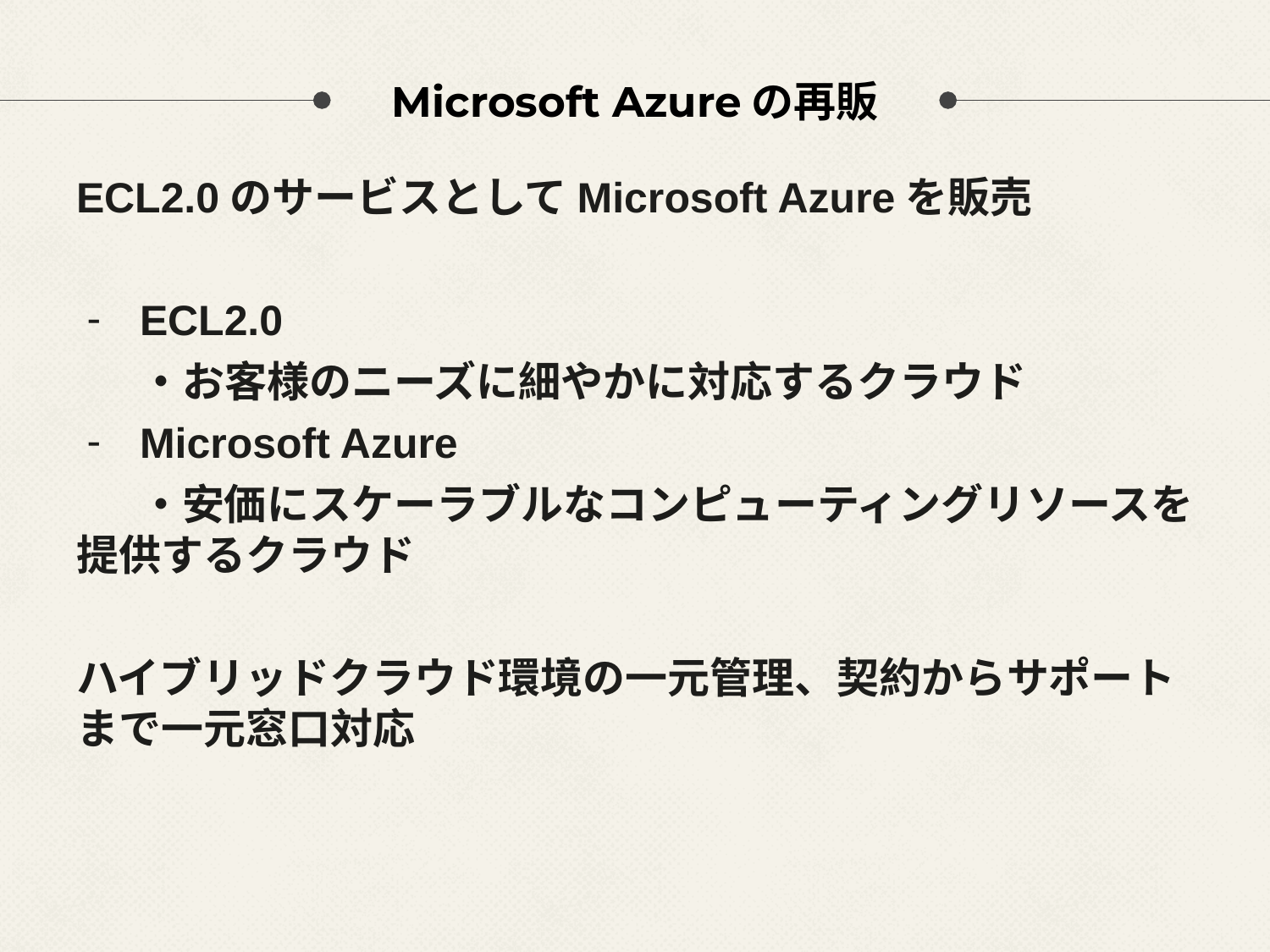

# Microsoft Azureの再販
ECL2.0のサービスとしてMicrosoft Azureを販売

ECL2.0
・お客様のニーズに細やかに対応するクラウド
Microsoft Azure
・安価にスケーラブルなコンピューティングリソースを提供するクラウド

ハイブリッドクラウド環境の一元管理、契約からサポートまで一元窓口対応